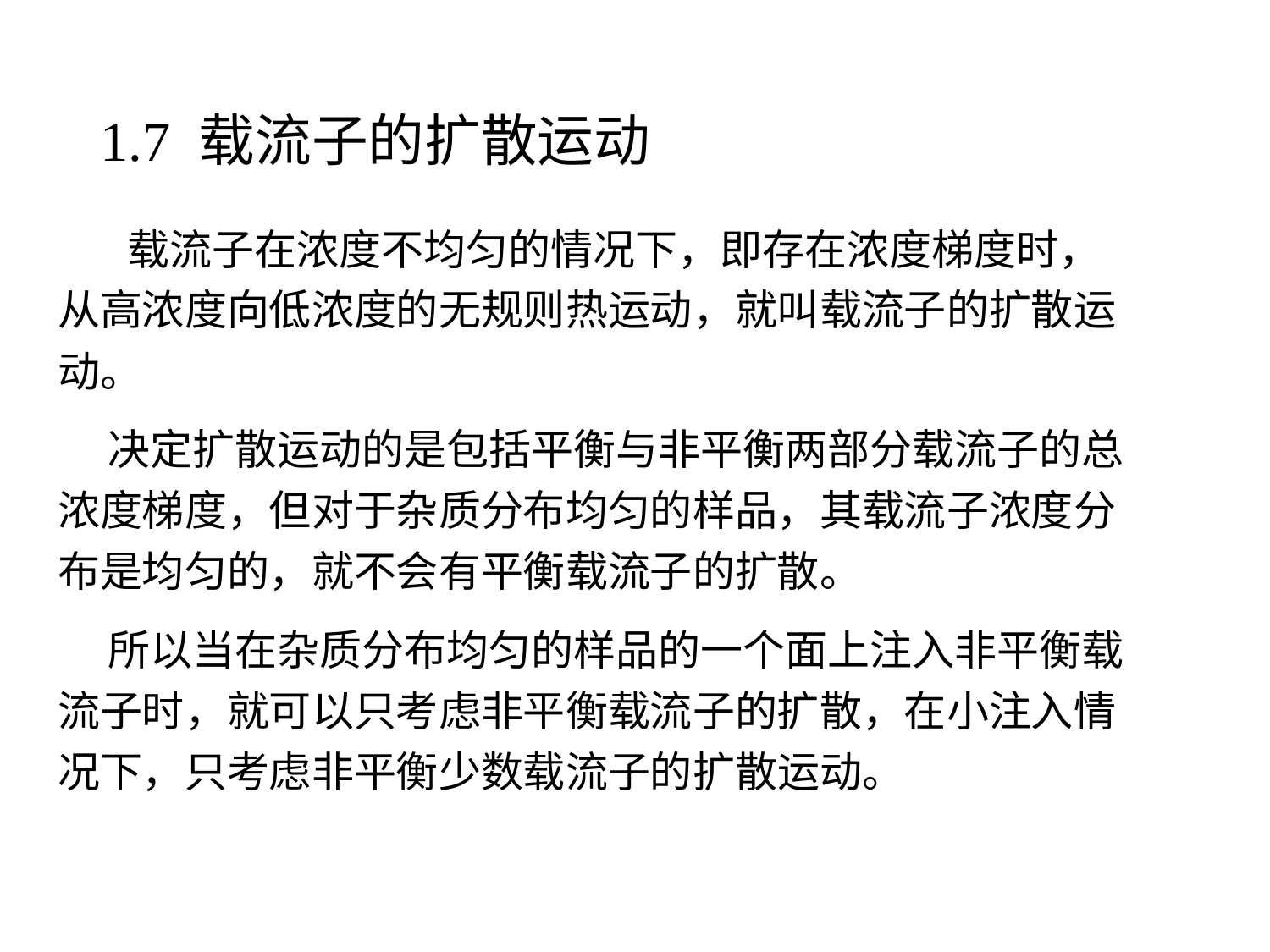

# 1.7 载流子的扩散运动
 载流子在浓度不均匀的情况下，即存在浓度梯度时，从高浓度向低浓度的无规则热运动，就叫载流子的扩散运动。
决定扩散运动的是包括平衡与非平衡两部分载流子的总浓度梯度，但对于杂质分布均匀的样品，其载流子浓度分布是均匀的，就不会有平衡载流子的扩散。
所以当在杂质分布均匀的样品的一个面上注入非平衡载流子时，就可以只考虑非平衡载流子的扩散，在小注入情况下，只考虑非平衡少数载流子的扩散运动。